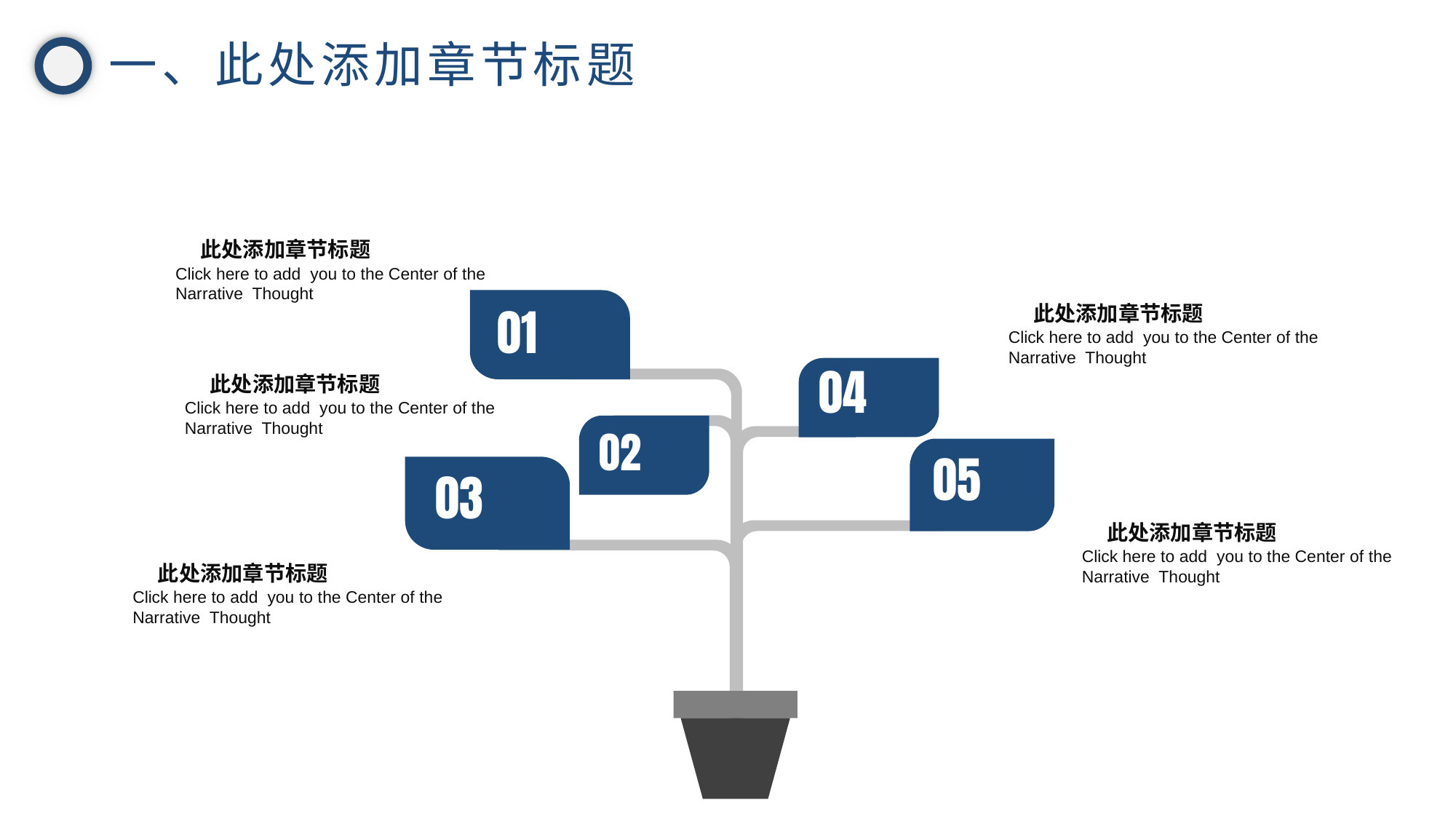

一、此处添加章节标题

   此处添加章节标题
Click here to add  you to the Center of the
Narrative  Thought

   此处添加章节标题
Click here to add  you to the Center of the
Narrative  Thought

01

   此处添加章节标题
Click here to add  you to the Center of the
Narrative  Thought

04

02

05

03

   此处添加章节标题
Click here to add  you to the Center of the
Narrative  Thought

   此处添加章节标题
Click here to add  you to the Center of the
Narrative  Thought